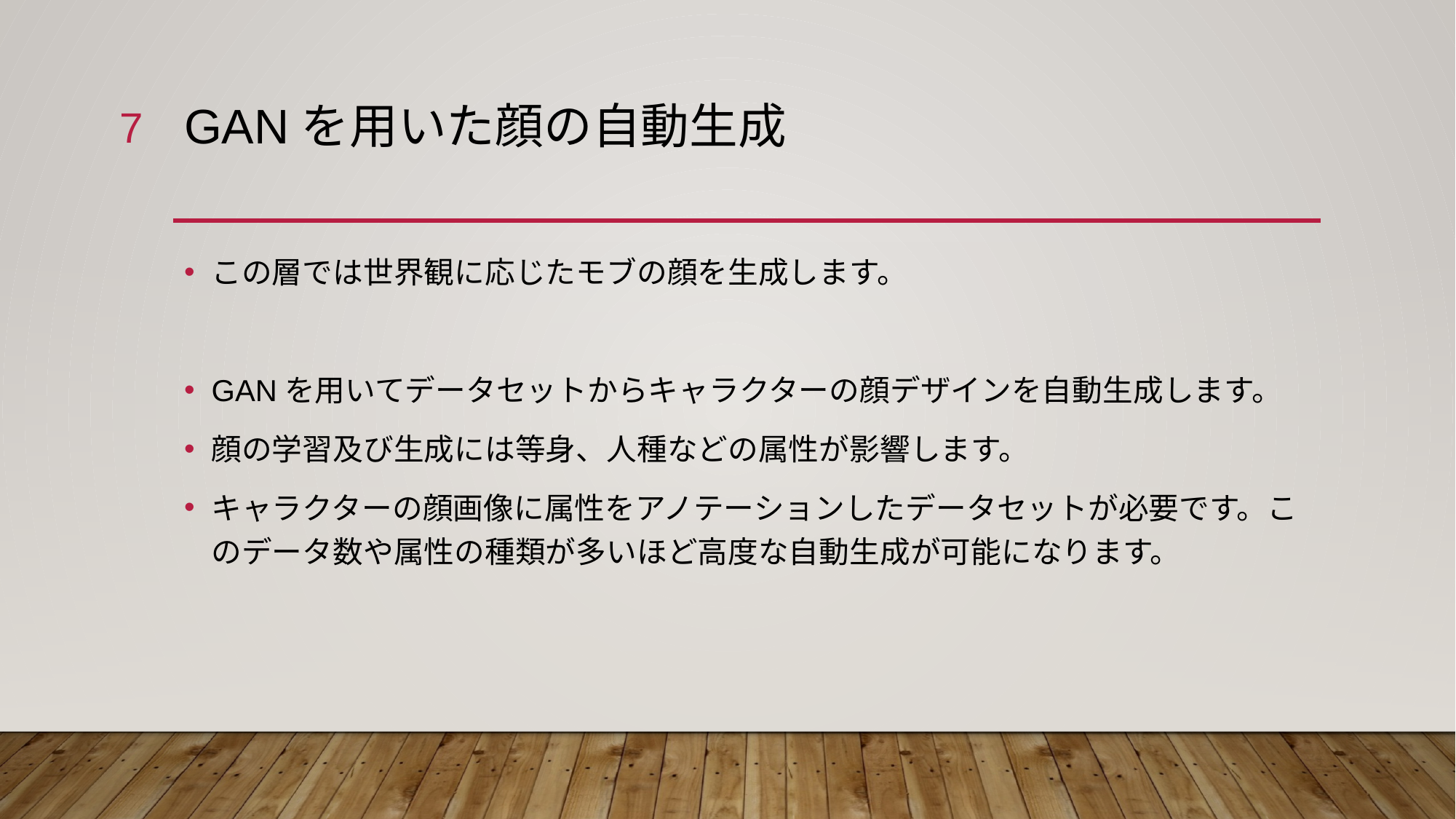

7
# GaNを用いた顔の自動生成
この層では世界観に応じたモブの顔を生成します。

GANを用いてデータセットからキャラクターの顔デザインを自動生成します。
顔の学習及び生成には等身、人種などの属性が影響します。
キャラクターの顔画像に属性をアノテーションしたデータセットが必要です。このデータ数や属性の種類が多いほど高度な自動生成が可能になります。